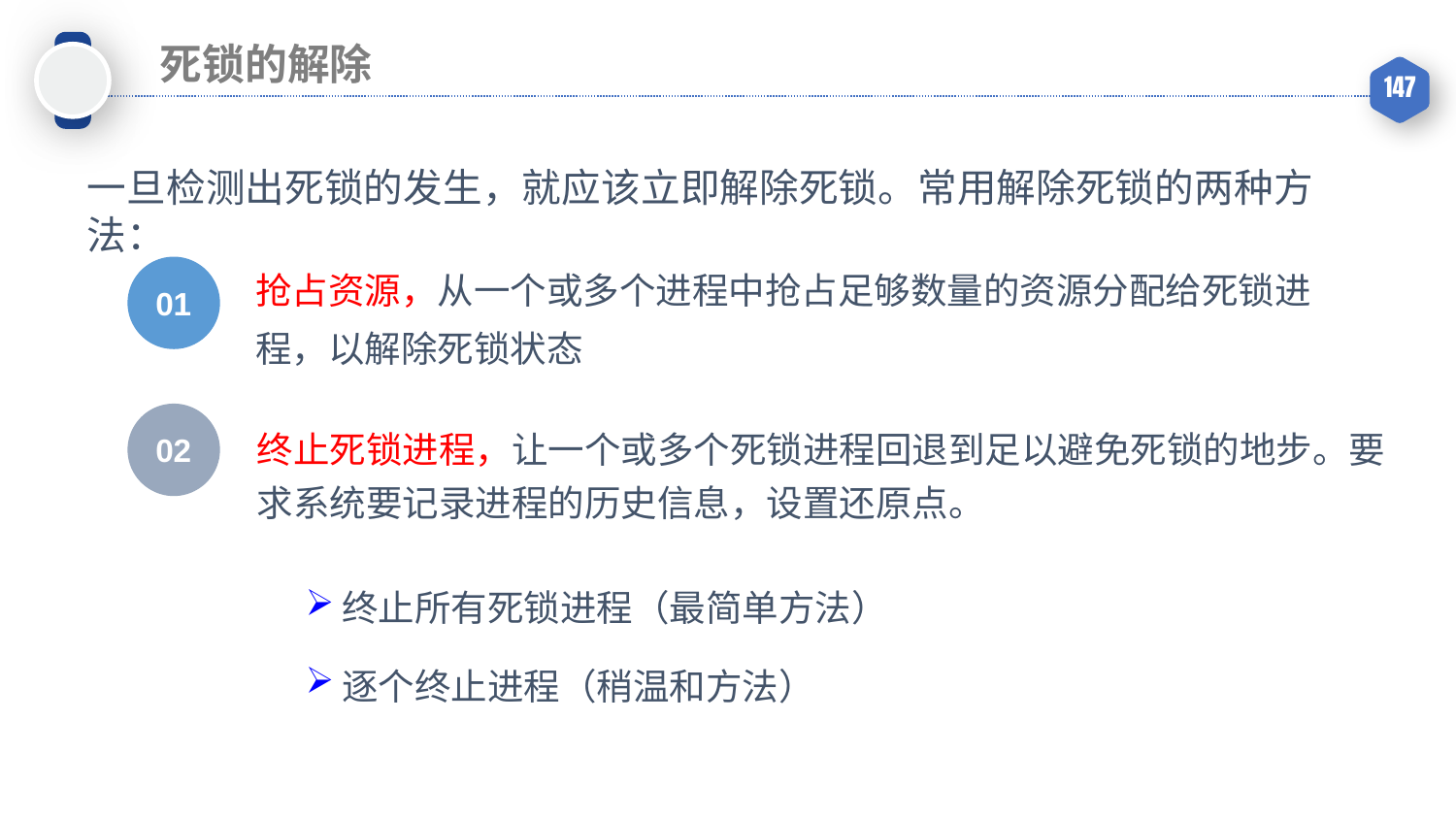

死锁的解除
一旦检测出死锁的发生，就应该立即解除死锁。常用解除死锁的两种方法：
抢占资源，从一个或多个进程中抢占足够数量的资源分配给死锁进程，以解除死锁状态
01
02
终止死锁进程，让一个或多个死锁进程回退到足以避免死锁的地步。要求系统要记录进程的历史信息，设置还原点。
终止所有死锁进程（最简单方法）
逐个终止进程（稍温和方法）